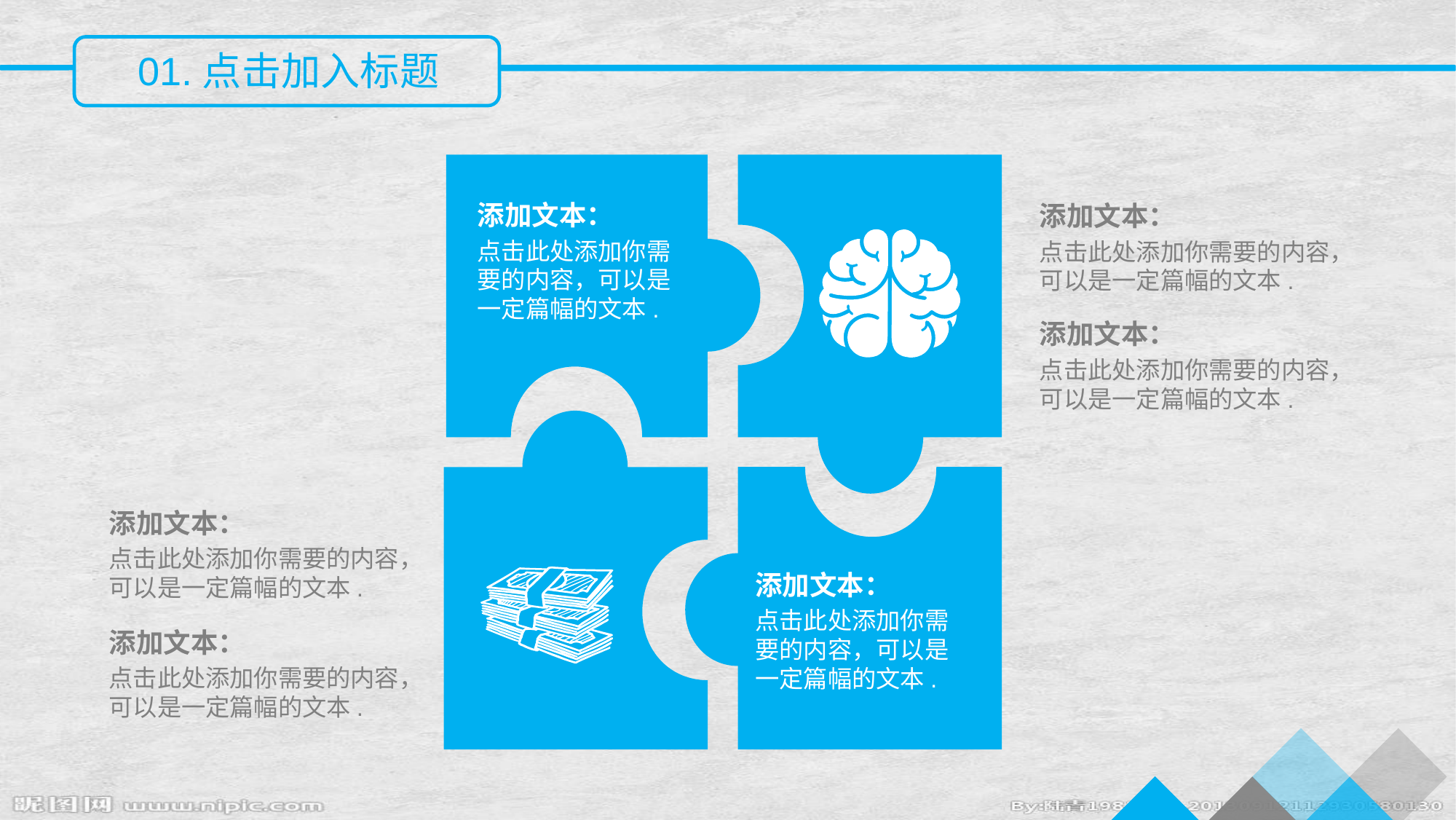

01.点击加入标题

添加文本：
点击此处添加你需要的内容，可以是一定篇幅的文本.

添加文本：
点击此处添加你需要的内容，可以是一定篇幅的文本.
添加文本：
点击此处添加你需要的内容，可以是一定篇幅的文本.

添加文本：
点击此处添加你需要的内容，可以是一定篇幅的文本.
添加文本：
点击此处添加你需要的内容，可以是一定篇幅的文本.
添加文本：
点击此处添加你需要的内容，可以是一定篇幅的文本.